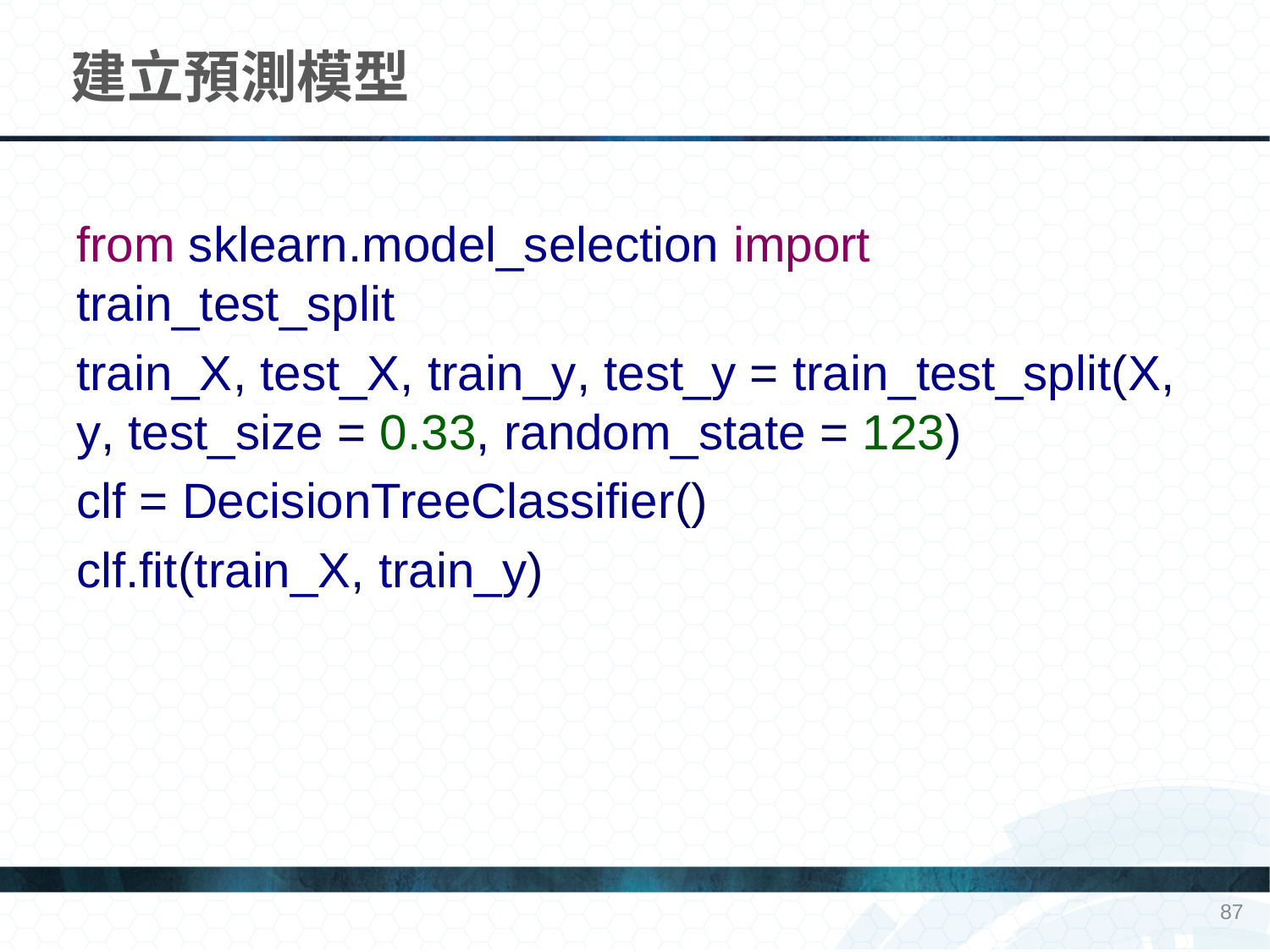

# 建立預測模型
from sklearn.model_selection import train_test_split
train_X, test_X, train_y, test_y = train_test_split(X, y, test_size = 0.33, random_state = 123)
clf = DecisionTreeClassifier()
clf.fit(train_X, train_y)

87